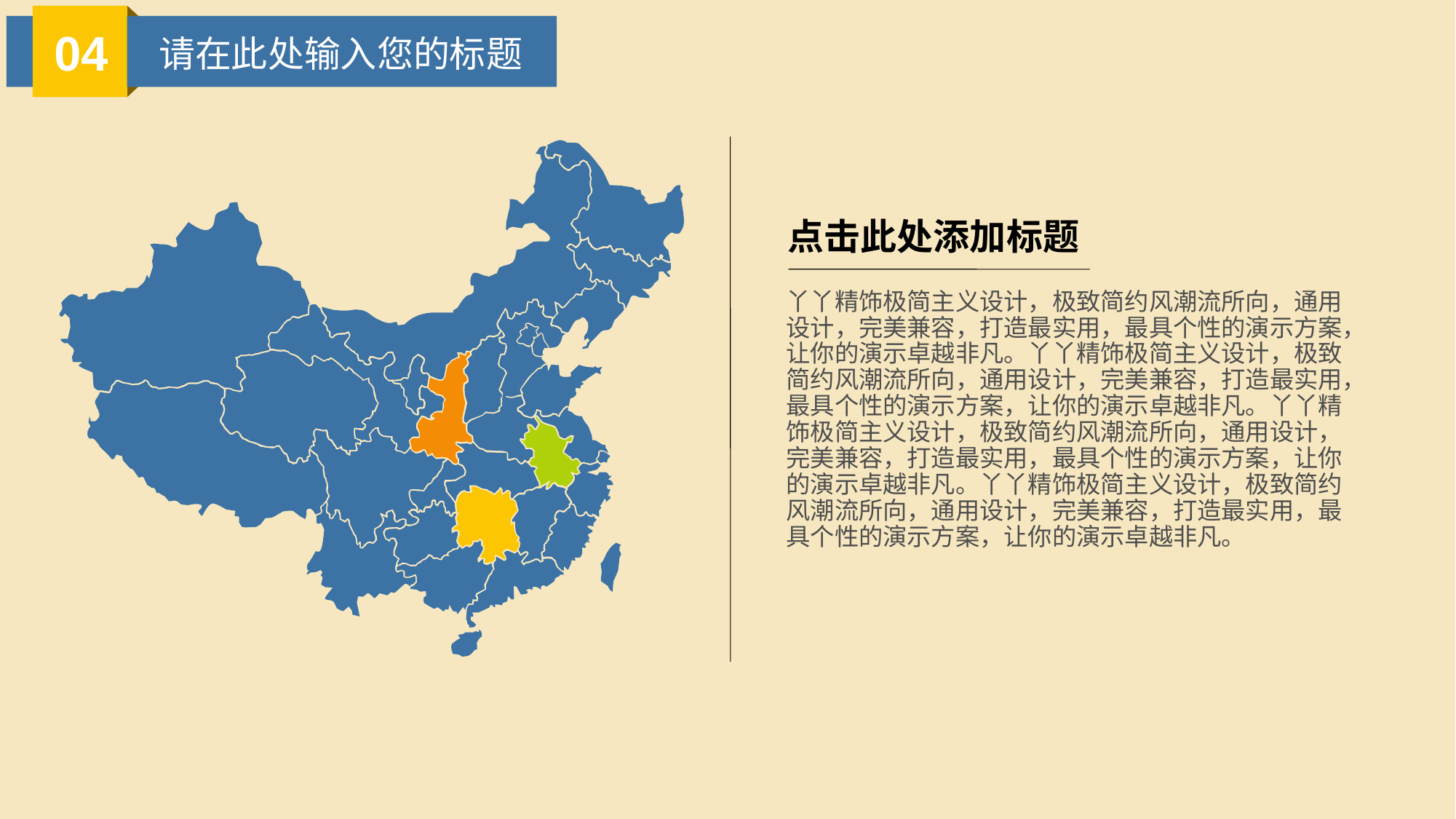

04
请在此处输入您的标题

点击此处添加标题

丫丫精饰极简主义设计，极致简约风潮流所向，通用设计，完美兼容，打造最实用，最具个性的演示方案，让你的演示卓越非凡。丫丫精饰极简主义设计，极致简约风潮流所向，通用设计，完美兼容，打造最实用，最具个性的演示方案，让你的演示卓越非凡。丫丫精饰极简主义设计，极致简约风潮流所向，通用设计，完美兼容，打造最实用，最具个性的演示方案，让你的演示卓越非凡。丫丫精饰极简主义设计，极致简约风潮流所向，通用设计，完美兼容，打造最实用，最具个性的演示方案，让你的演示卓越非凡。